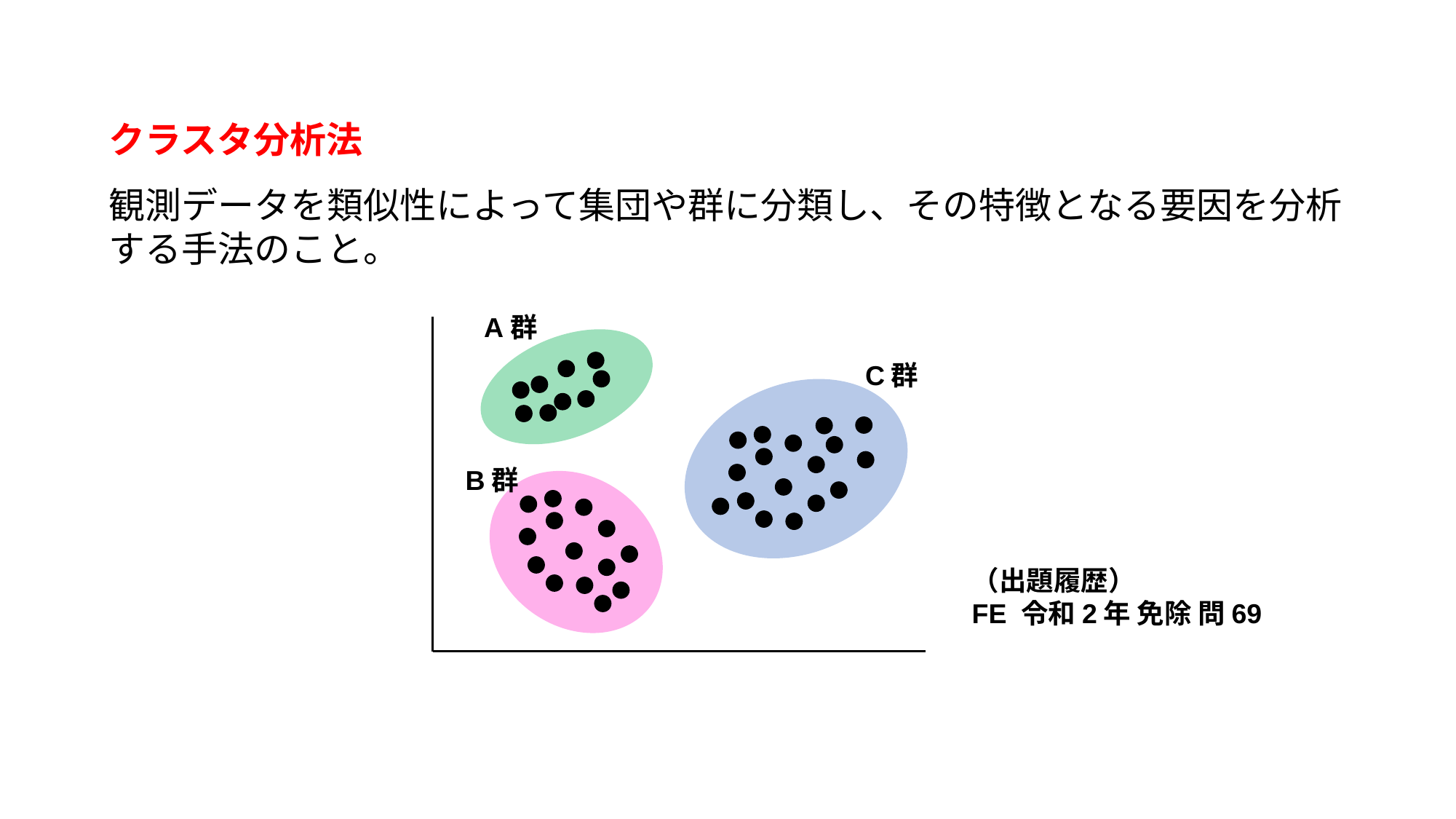

クラスタ分析法

観測データを類似性によって集団や群に分類し、その特徴となる要因を分析する手法のこと。
A群

C群

B群

（出題履歴）
FE 令和2年 免除 問69